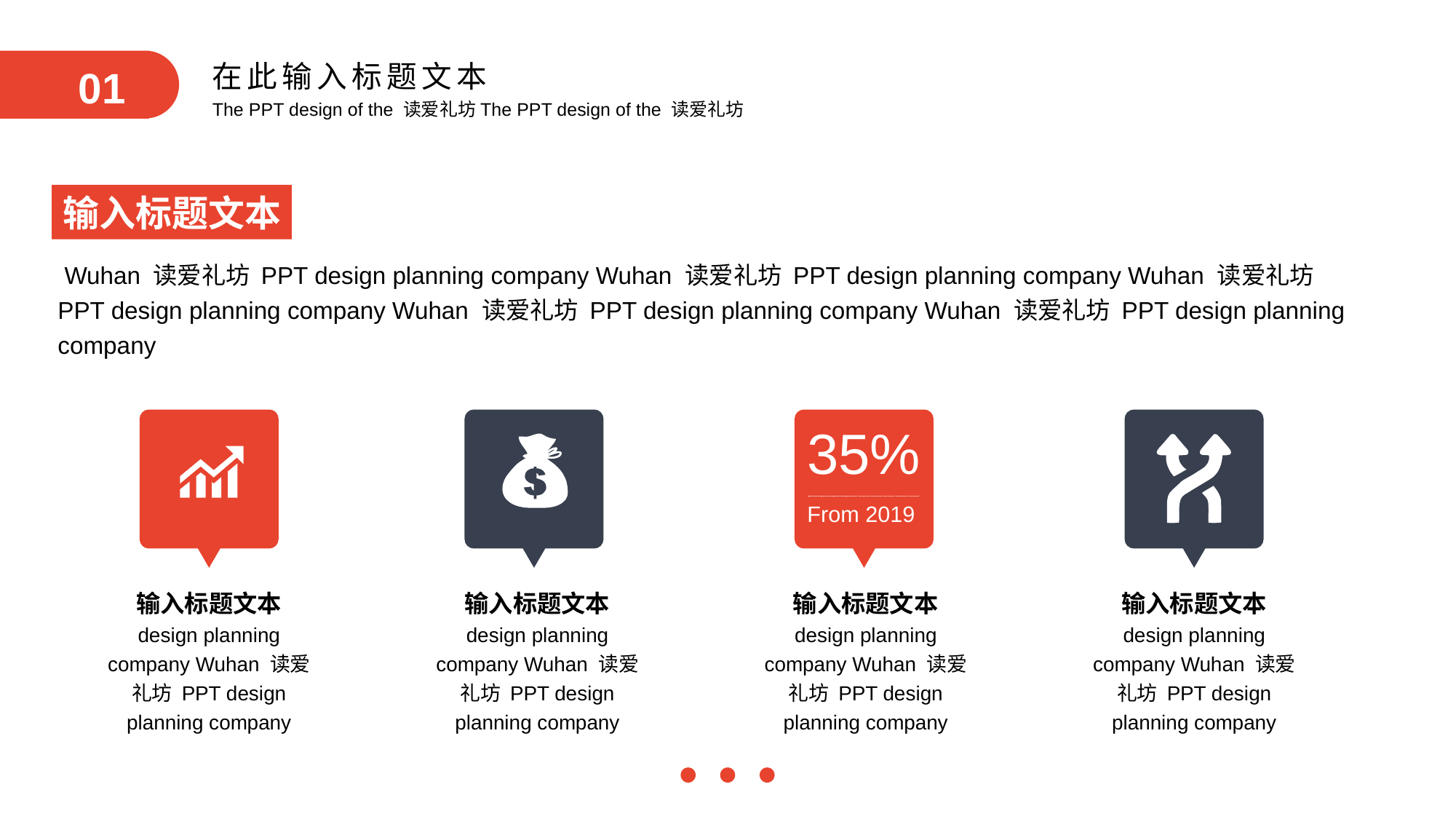

输入标题文本
 Wuhan 读爱礼坊 PPT design planning company Wuhan 读爱礼坊 PPT design planning company Wuhan 读爱礼坊 PPT design planning company Wuhan 读爱礼坊 PPT design planning company Wuhan 读爱礼坊 PPT design planning company

35%
From 2019

输入标题文本
design planning company Wuhan 读爱礼坊 PPT design planning company
输入标题文本
design planning company Wuhan 读爱礼坊 PPT design planning company
输入标题文本
design planning company Wuhan 读爱礼坊 PPT design planning company
输入标题文本
design planning company Wuhan 读爱礼坊 PPT design planning company